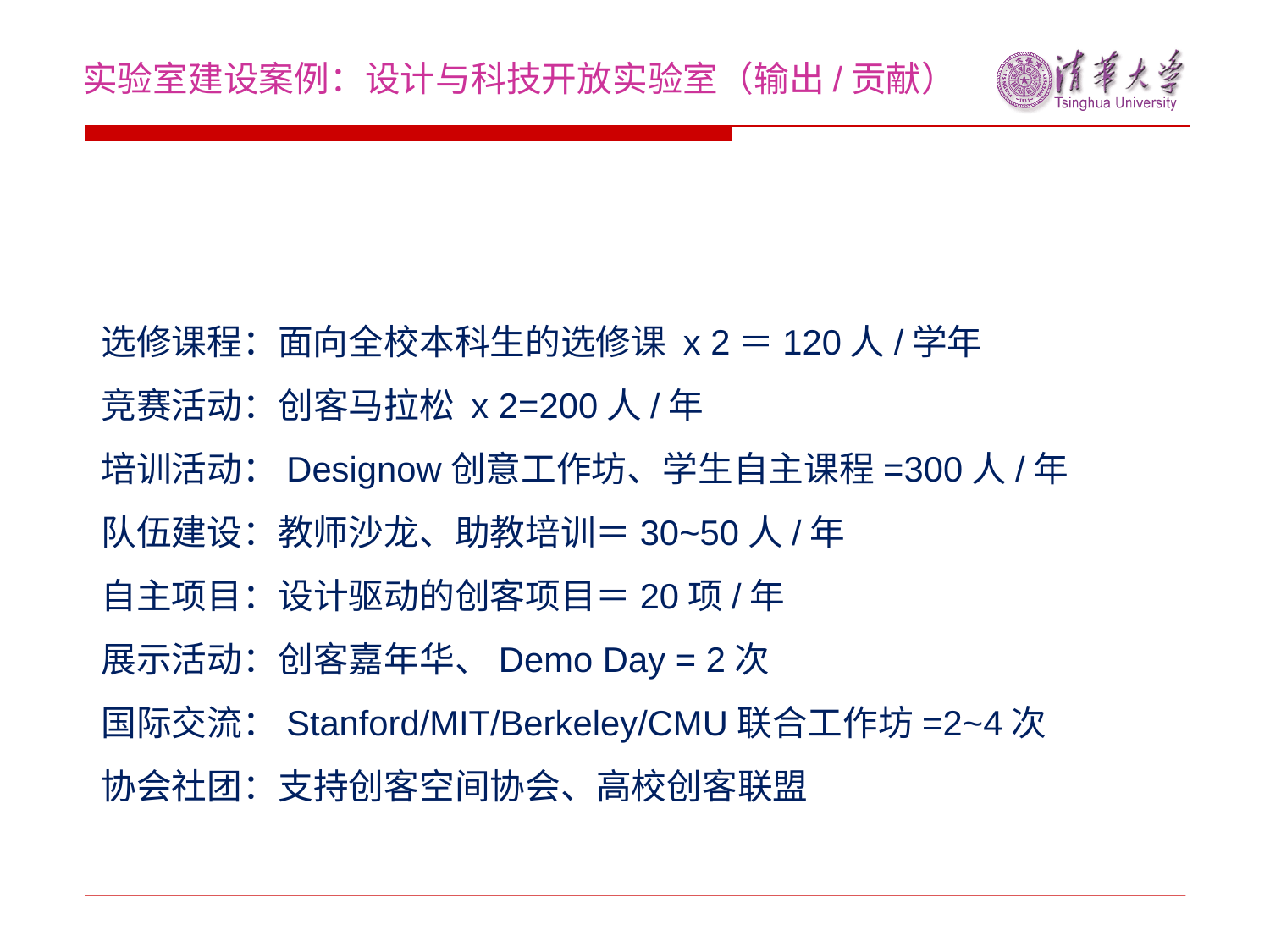

实验室建设案例：设计与科技开放实验室（输出/贡献）

选修课程：面向全校本科生的选修课 x 2＝120人/学年
竞赛活动：创客马拉松 x 2=200人/年
培训活动：Designow创意工作坊、学生自主课程=300人/年
队伍建设：教师沙龙、助教培训＝30~50人/年
自主项目：设计驱动的创客项目＝20项/年
展示活动：创客嘉年华、Demo Day = 2次
国际交流：Stanford/MIT/Berkeley/CMU联合工作坊=2~4次
协会社团：支持创客空间协会、高校创客联盟